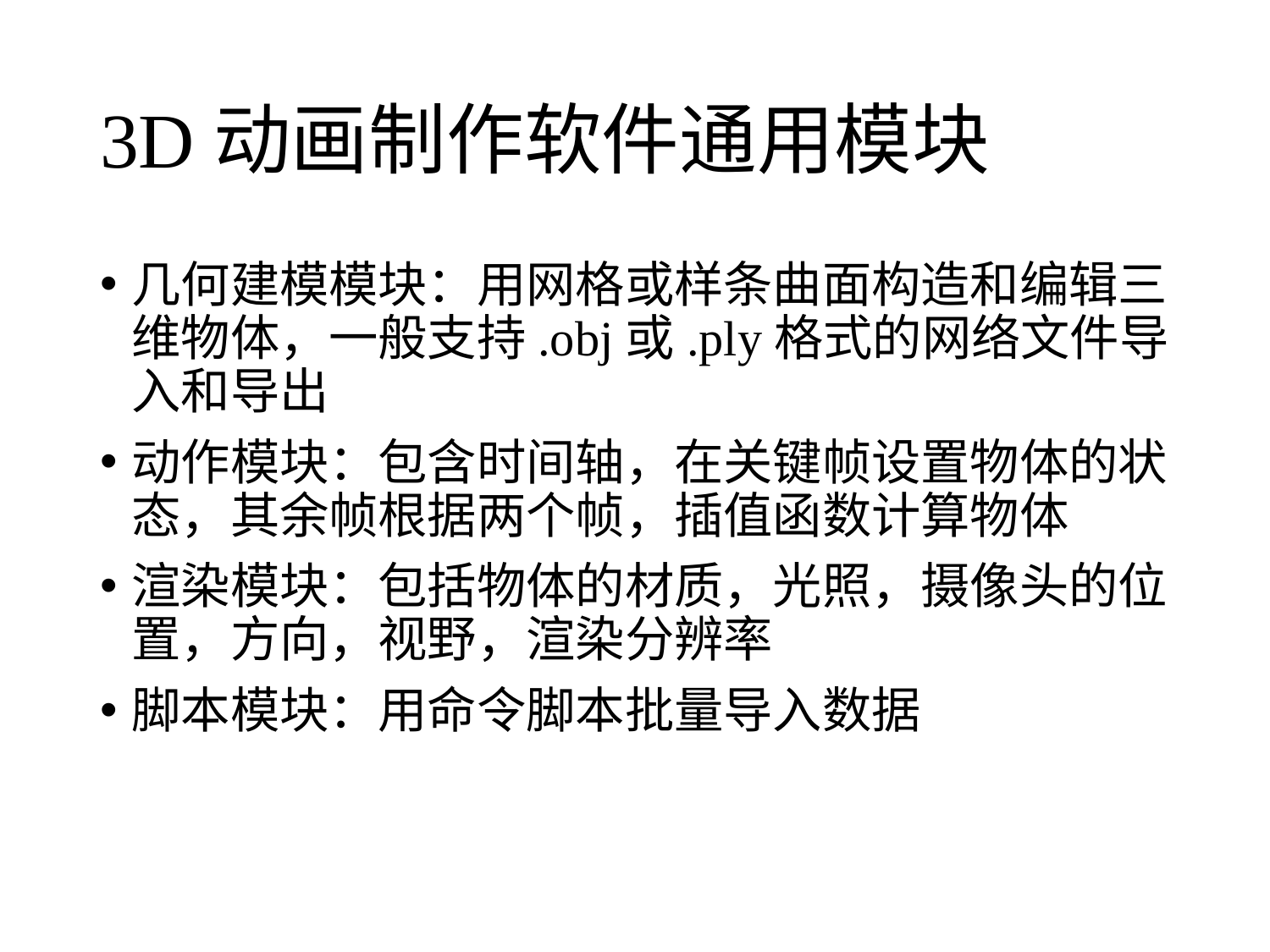

# 3D动画制作软件通用模块
几何建模模块：用网格或样条曲面构造和编辑三维物体，一般支持.obj或.ply格式的网络文件导入和导出
动作模块：包含时间轴，在关键帧设置物体的状态，其余帧根据两个帧，插值函数计算物体
渲染模块：包括物体的材质，光照，摄像头的位置，方向，视野，渲染分辨率
脚本模块：用命令脚本批量导入数据